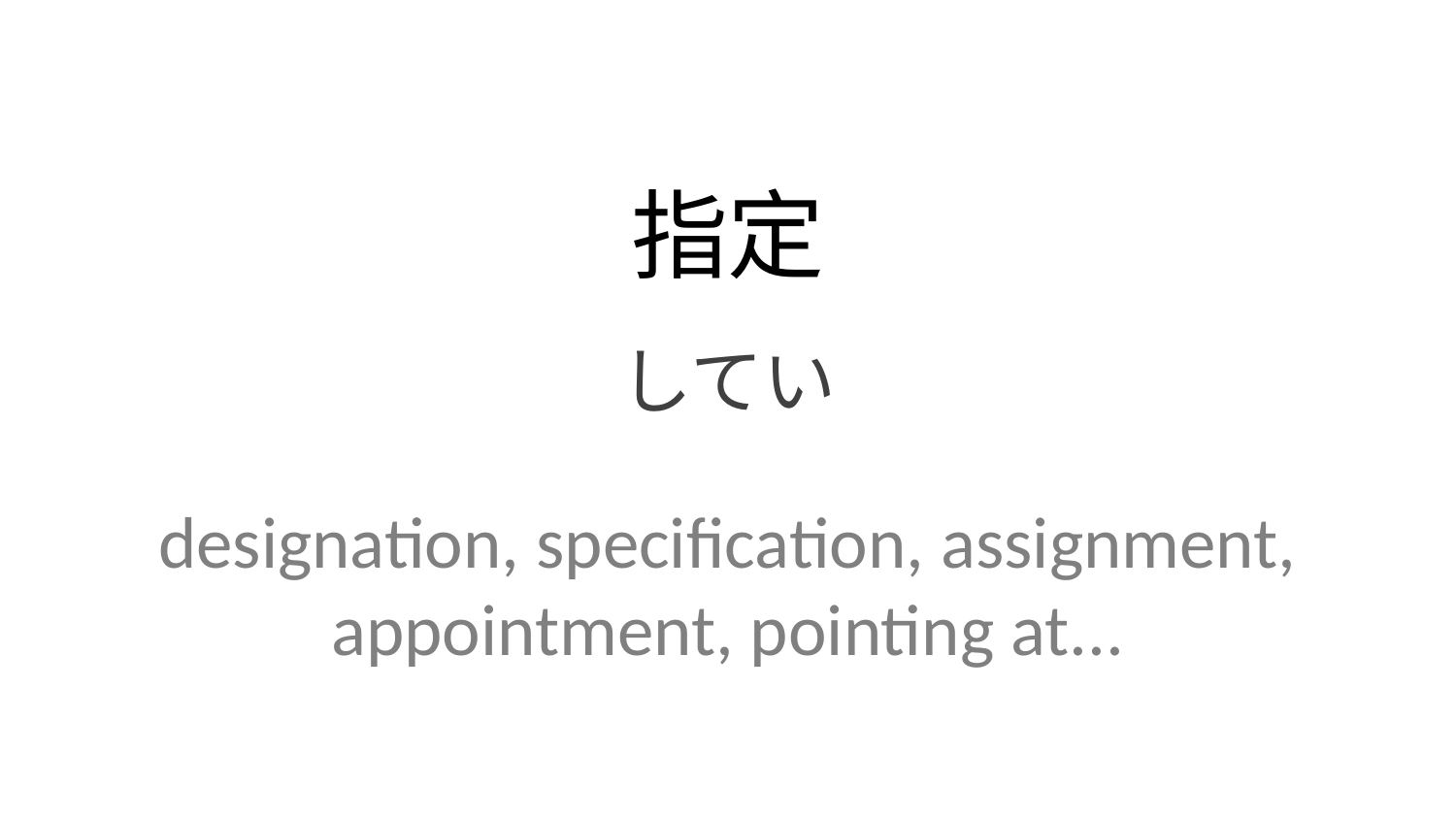

指定

してい
designation, specification, assignment, appointment, pointing at...